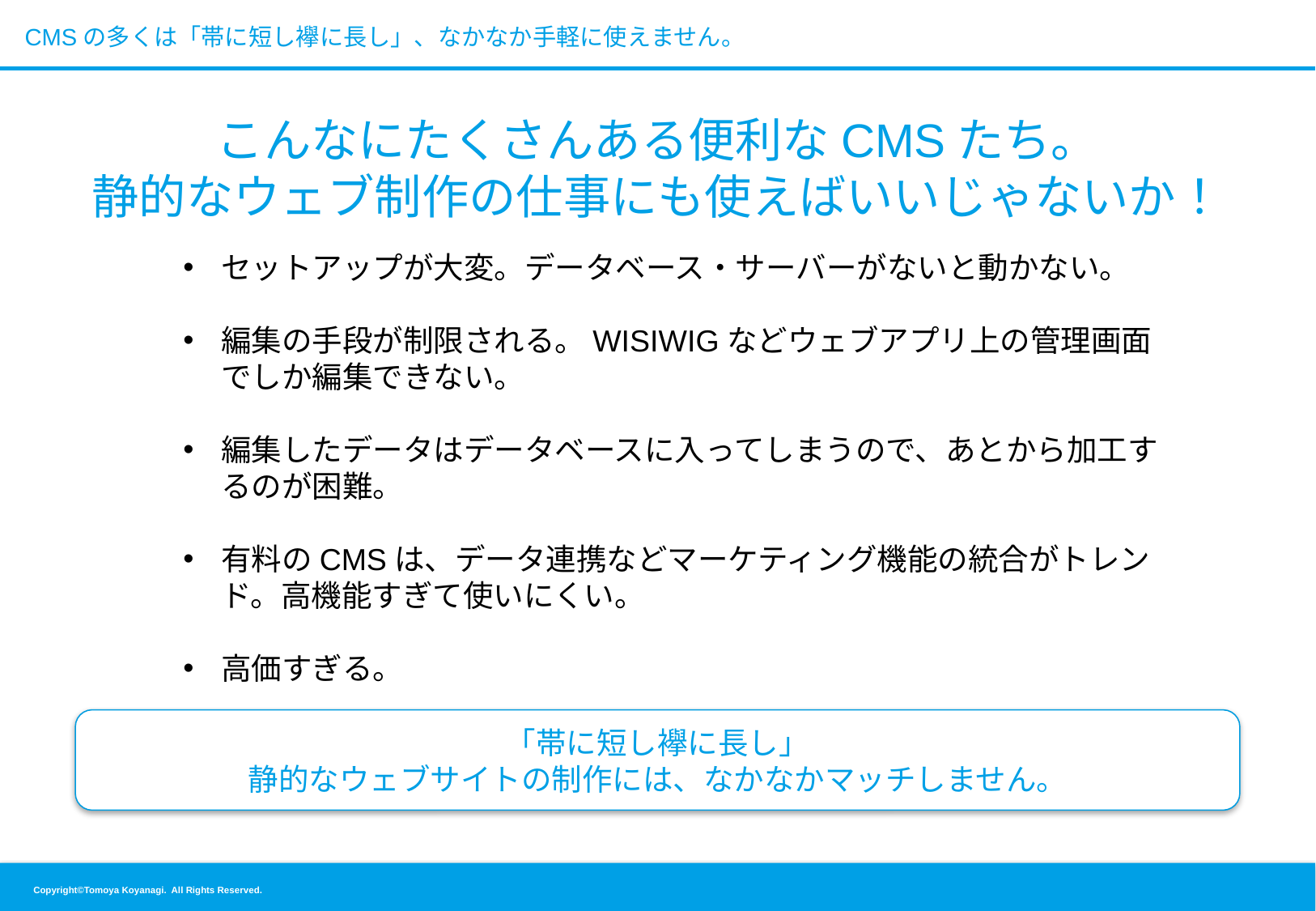

# CMSの多くは「帯に短し襷に長し」、なかなか手軽に使えません。
こんなにたくさんある便利なCMSたち。
静的なウェブ制作の仕事にも使えばいいじゃないか！
セットアップが大変。データベース・サーバーがないと動かない。

編集の手段が制限される。WISIWIGなどウェブアプリ上の管理画面でしか編集できない。

編集したデータはデータベースに入ってしまうので、あとから加工するのが困難。

有料のCMSは、データ連携などマーケティング機能の統合がトレンド。高機能すぎて使いにくい。

高価すぎる。
「帯に短し襷に長し」
静的なウェブサイトの制作には、なかなかマッチしません。